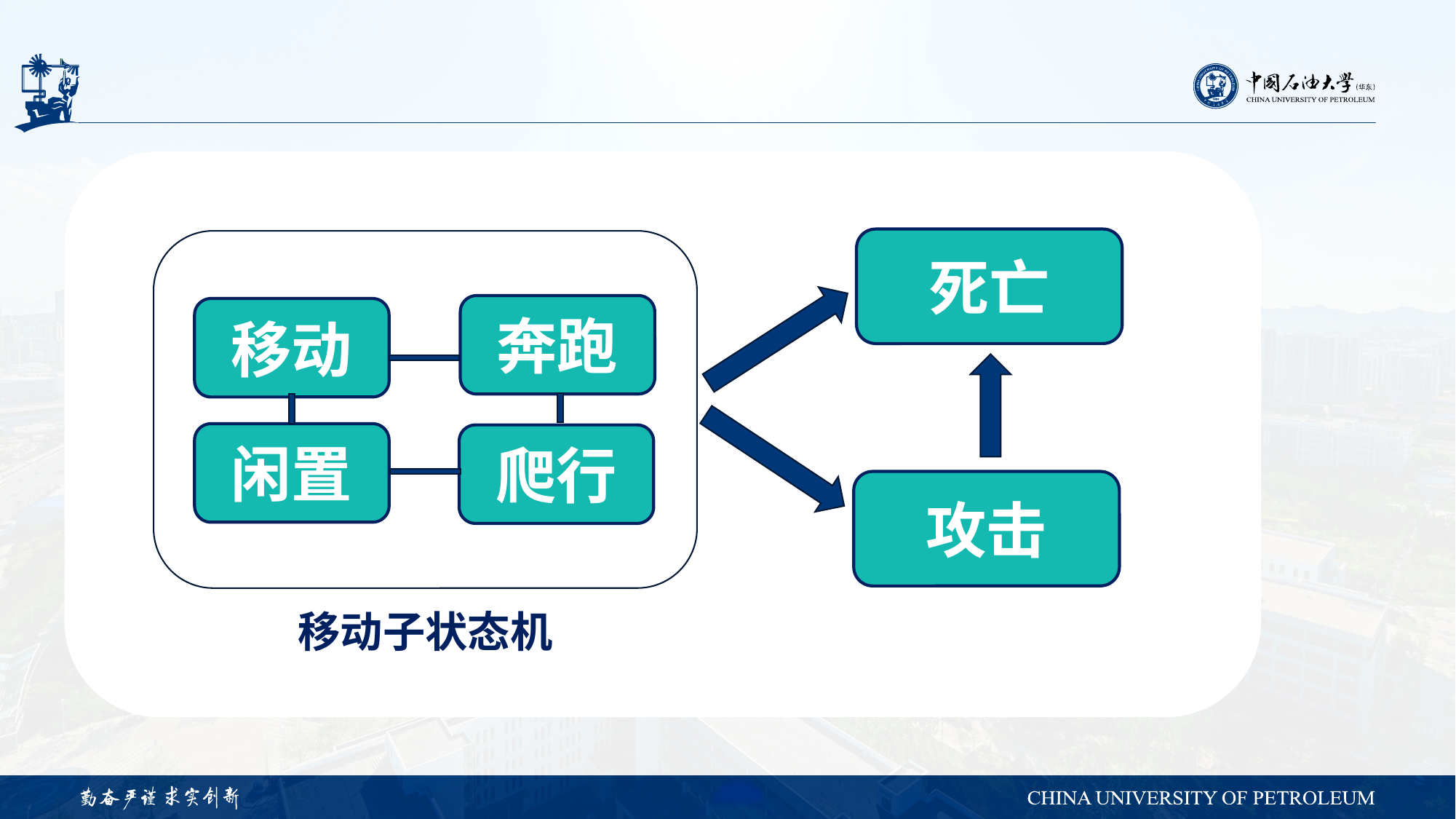

死亡

奔跑
移动

闲置
爬行

攻击
移动子状态机